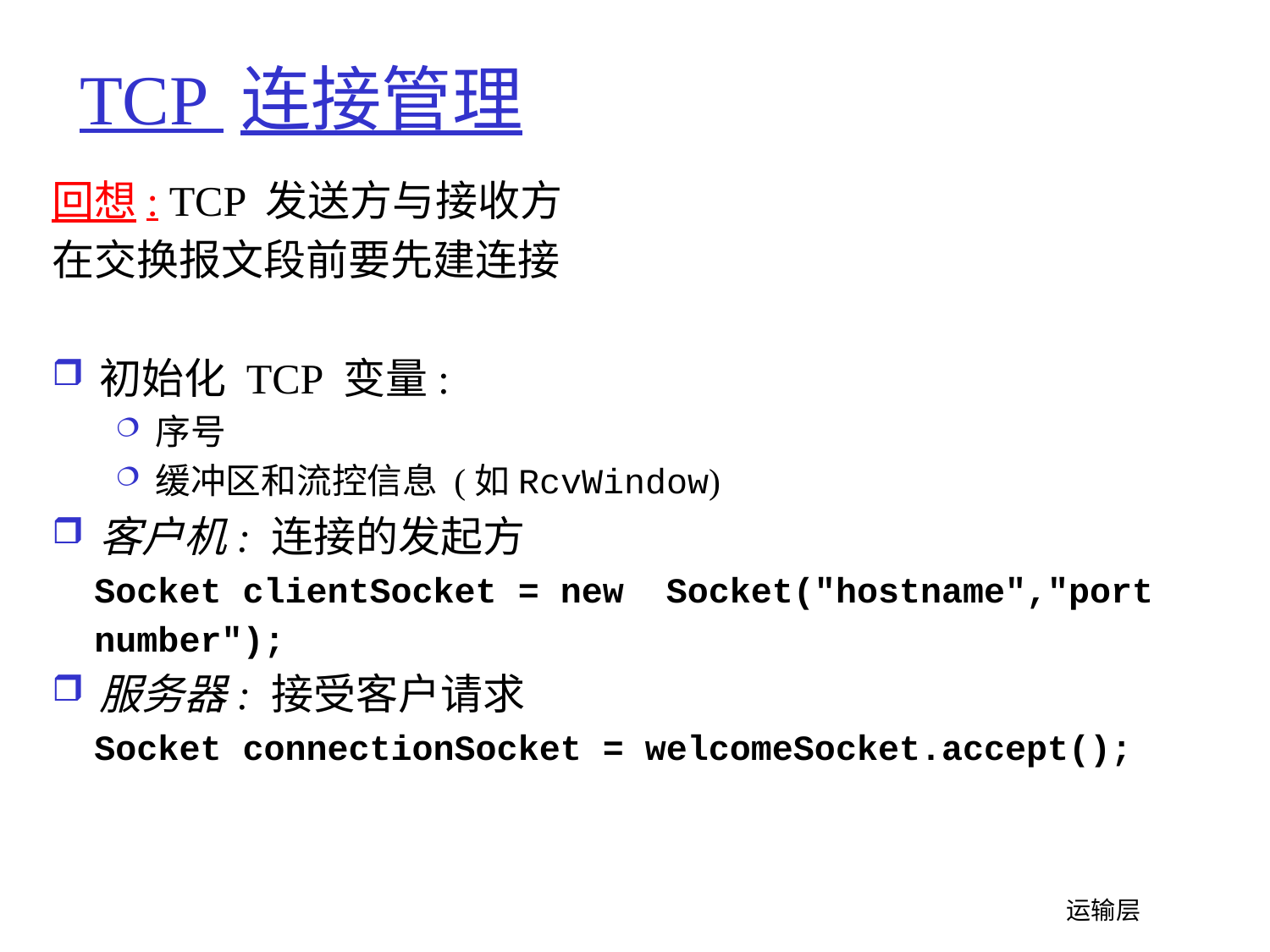

# TCP 连接管理
回想: TCP 发送方与接收方
在交换报文段前要先建连接

初始化 TCP 变量:
序号
缓冲区和流控信息 (如RcvWindow)
客户机: 连接的发起方
  Socket clientSocket = new  Socket("hostname","port
  number");
服务器: 接受客户请求
  Socket connectionSocket = welcomeSocket.accept();
 运输层
92